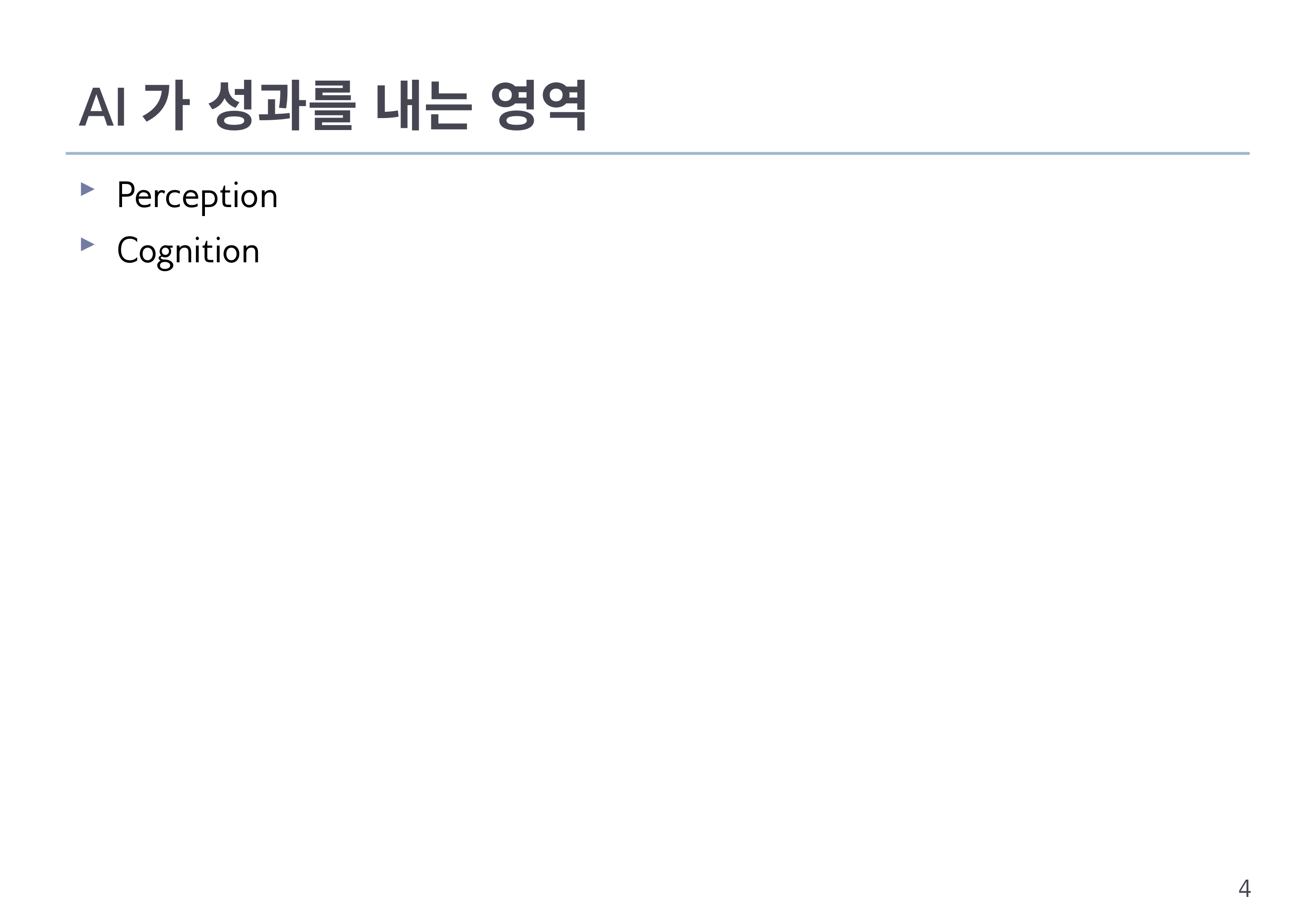

# AI가 성과를 내는 영역
Perception
Cognition
4